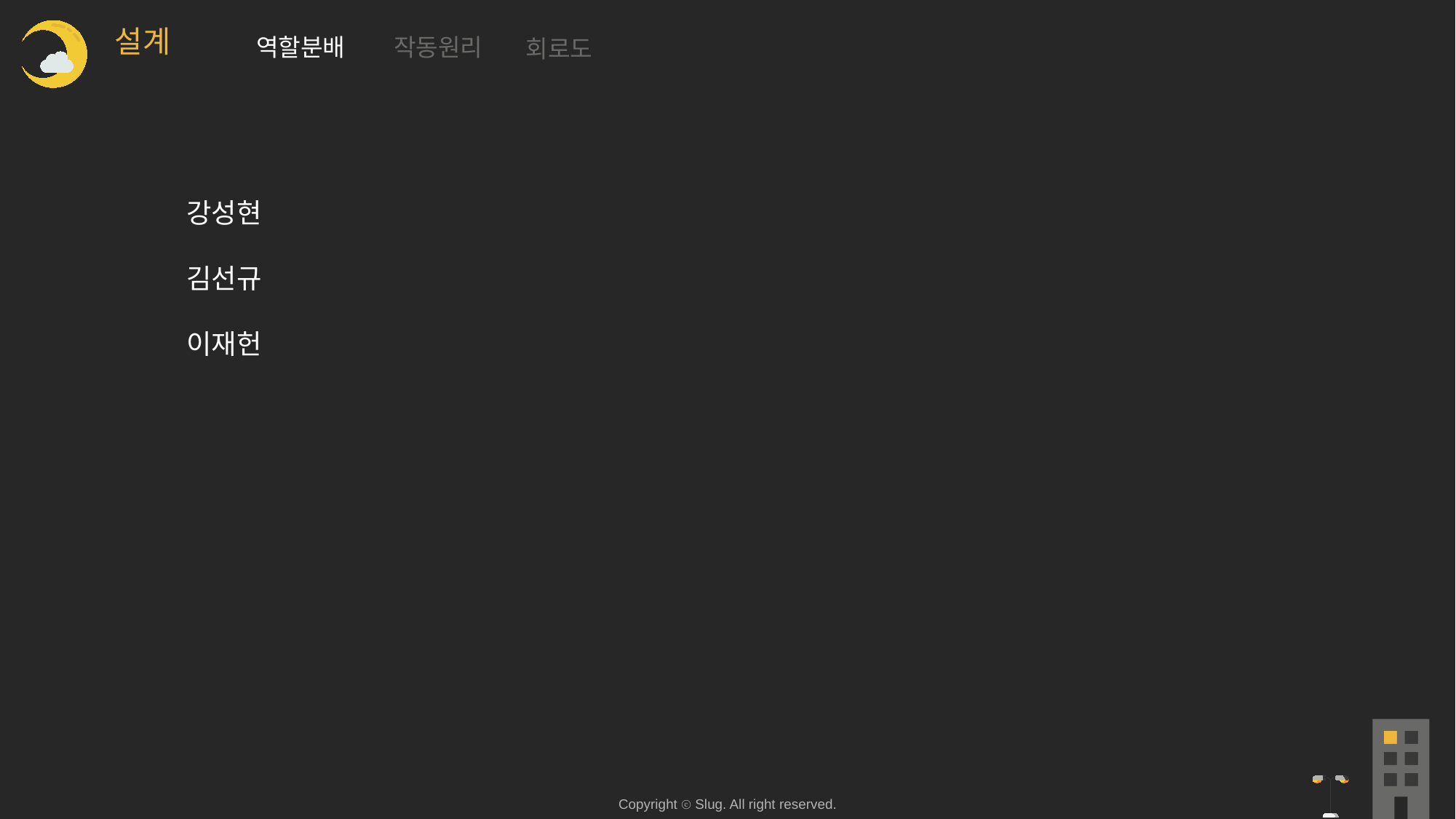

설계

역할분배
작동원리
회로도
강성현

김선규

이재헌

Copyright ⓒ Slug. All right reserved.